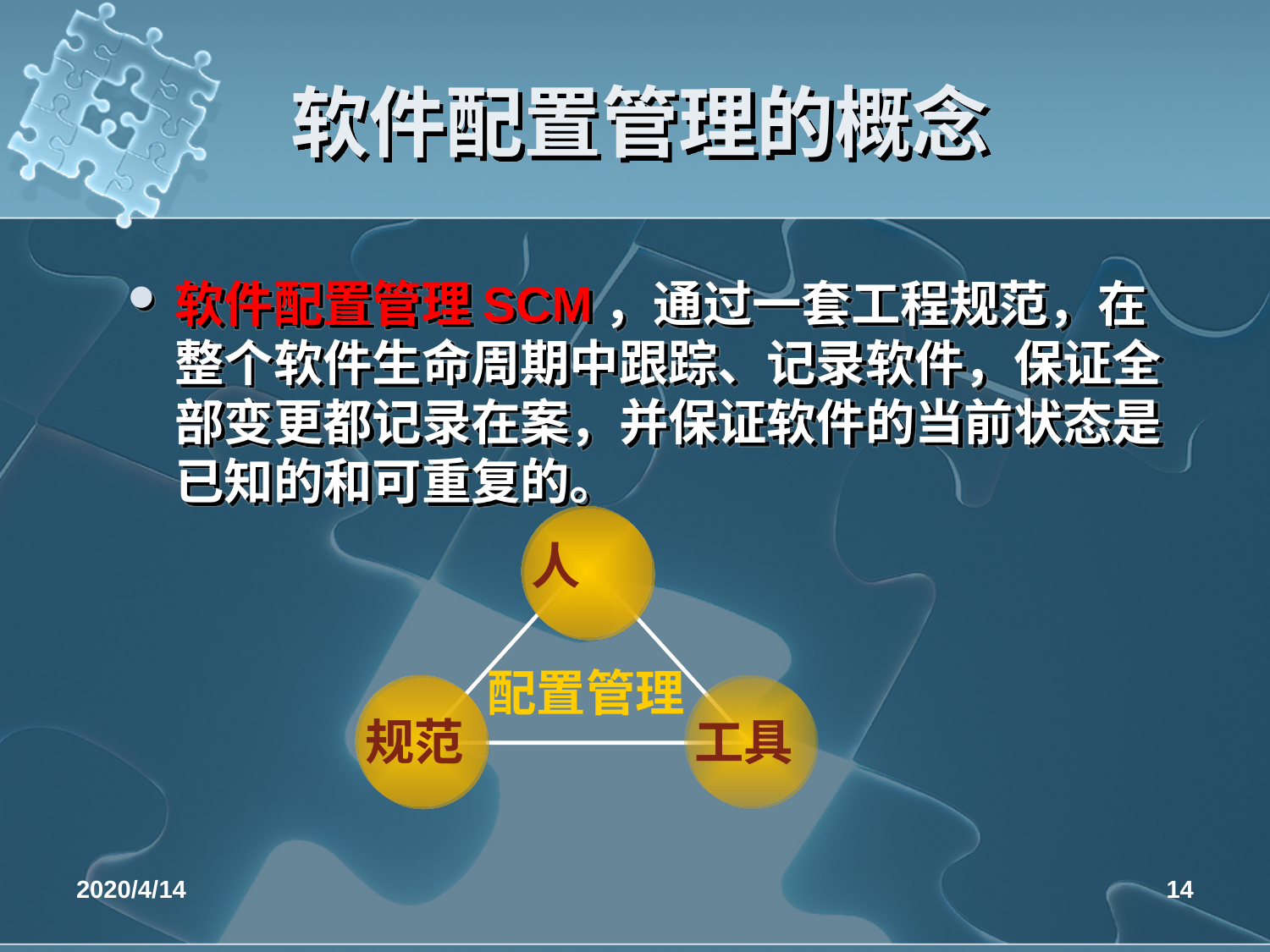

# 软件配置管理的概念
软件配置管理SCM，通过一套工程规范，在整个软件生命周期中跟踪、记录软件，保证全部变更都记录在案，并保证软件的当前状态是已知的和可重复的。

人

配置管理

规范
工具
2020/4/14
14